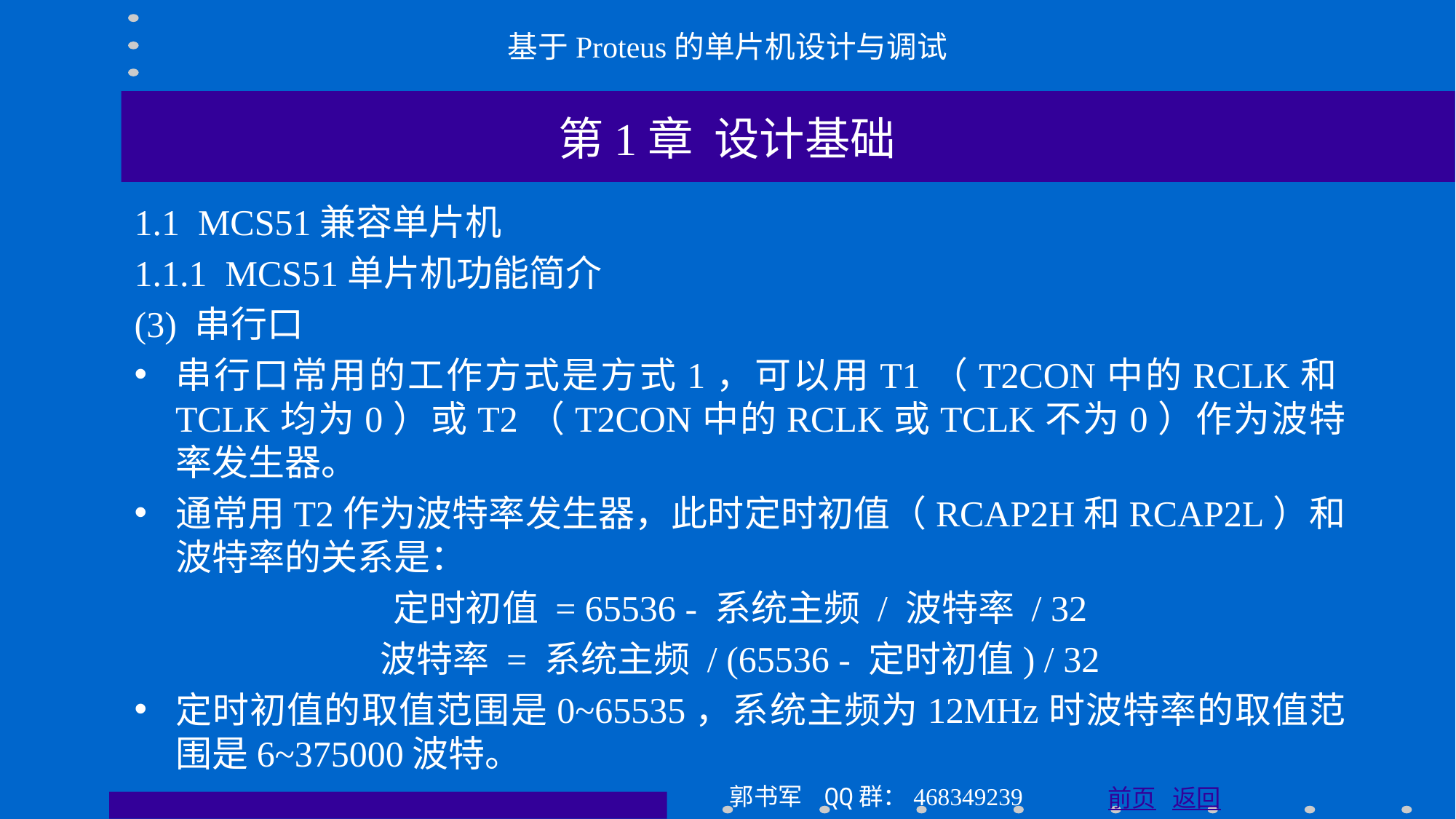

基于Proteus的单片机设计与调试
第1章  设计基础
1.1  MCS51兼容单片机
1.1.1  MCS51单片机功能简介
(3) 串行口
串行口常用的工作方式是方式1，可以用T1（T2CON中的RCLK和TCLK均为0）或T2（T2CON中的RCLK或TCLK不为0）作为波特率发生器。
通常用T2作为波特率发生器，此时定时初值（RCAP2H和RCAP2L）和波特率的关系是：
定时初值 = 65536 - 系统主频 / 波特率 / 32
波特率 = 系统主频 / (65536 - 定时初值) / 32
定时初值的取值范围是0~65535，系统主频为12MHz时波特率的取值范围是6~375000波特。
郭书军   QQ群：468349239
前页   返回